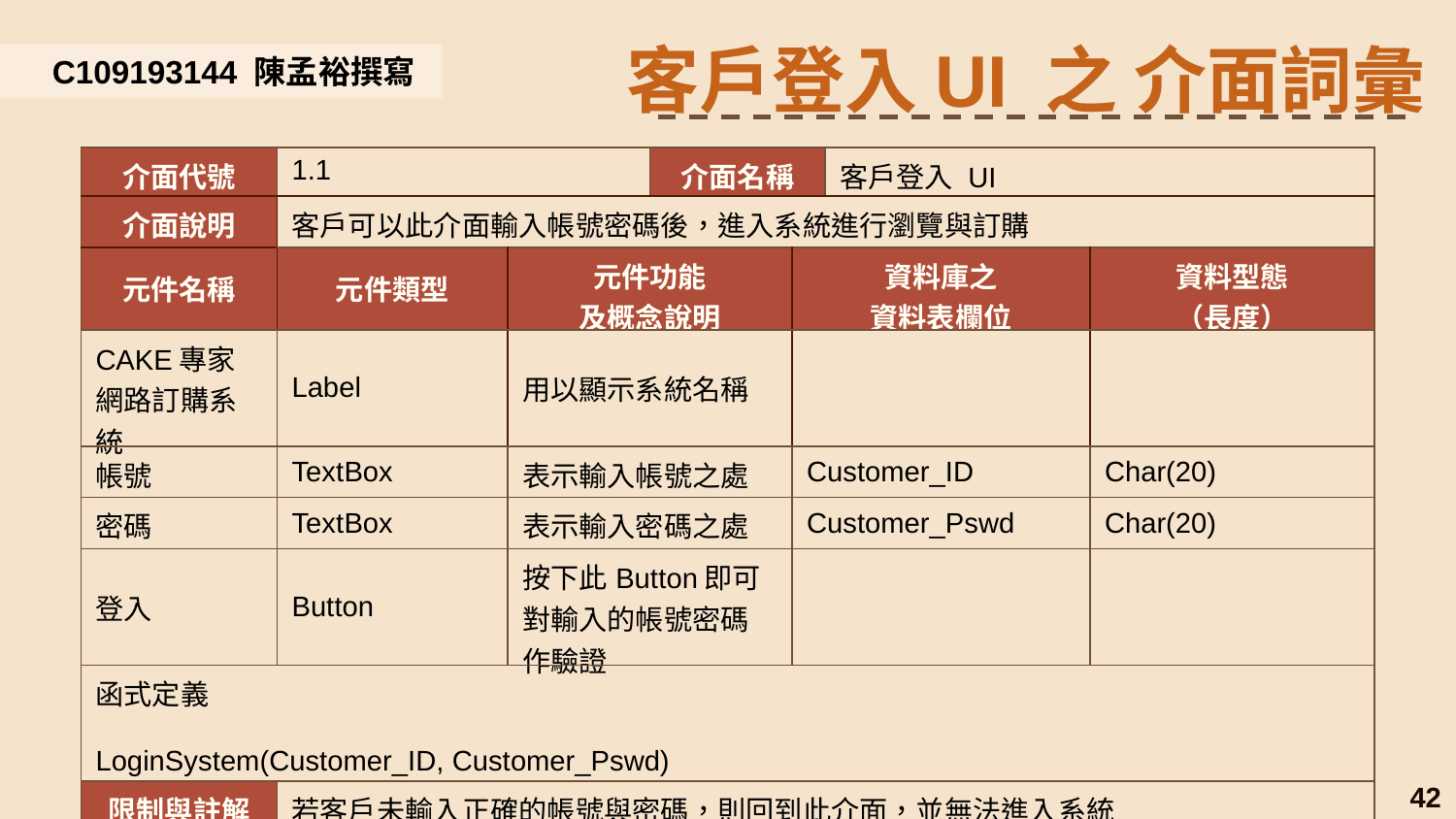

客戶登入UI 之 介面詞彙

C109193144 陳孟裕撰寫
| 介面代號 | 1.1 |  | 介面名稱 | 客戶登入 UI | 客戶登入 UI |  |
| --- | --- | --- | --- | --- | --- | --- |
| 介面說明 | 客戶可以此介面輸入帳號密碼後，進入系統進行瀏覽與訂購 |  |  |  |  |  |
| 元件名稱 | 元件類型 | 元件功能 及概念說明 |  | 資料庫之 資料表欄位 |  | 資料型態 （長度） |
| CAKE專家網路訂購系統 | Label | 用以顯示系統名稱 |  |  |  |  |
| 帳號 | TextBox | 表示輸入帳號之處 |  | Customer\_ID |  | Char(20) |
| 密碼 | TextBox | 表示輸入密碼之處 |  | Customer\_Pswd |  | Char(20) |
| 登入 | Button | 按下此Button即可對輸入的帳號密碼作驗證 |  |  |  |  |
| 函式定義 LoginSystem(Customer\_ID, Customer\_Pswd) |  |  |  |  |  |  |
| 限制與註解 | 若客戶未輸入正確的帳號與密碼，則回到此介面，並無法進入系統 |  |  |  |  |  |
42